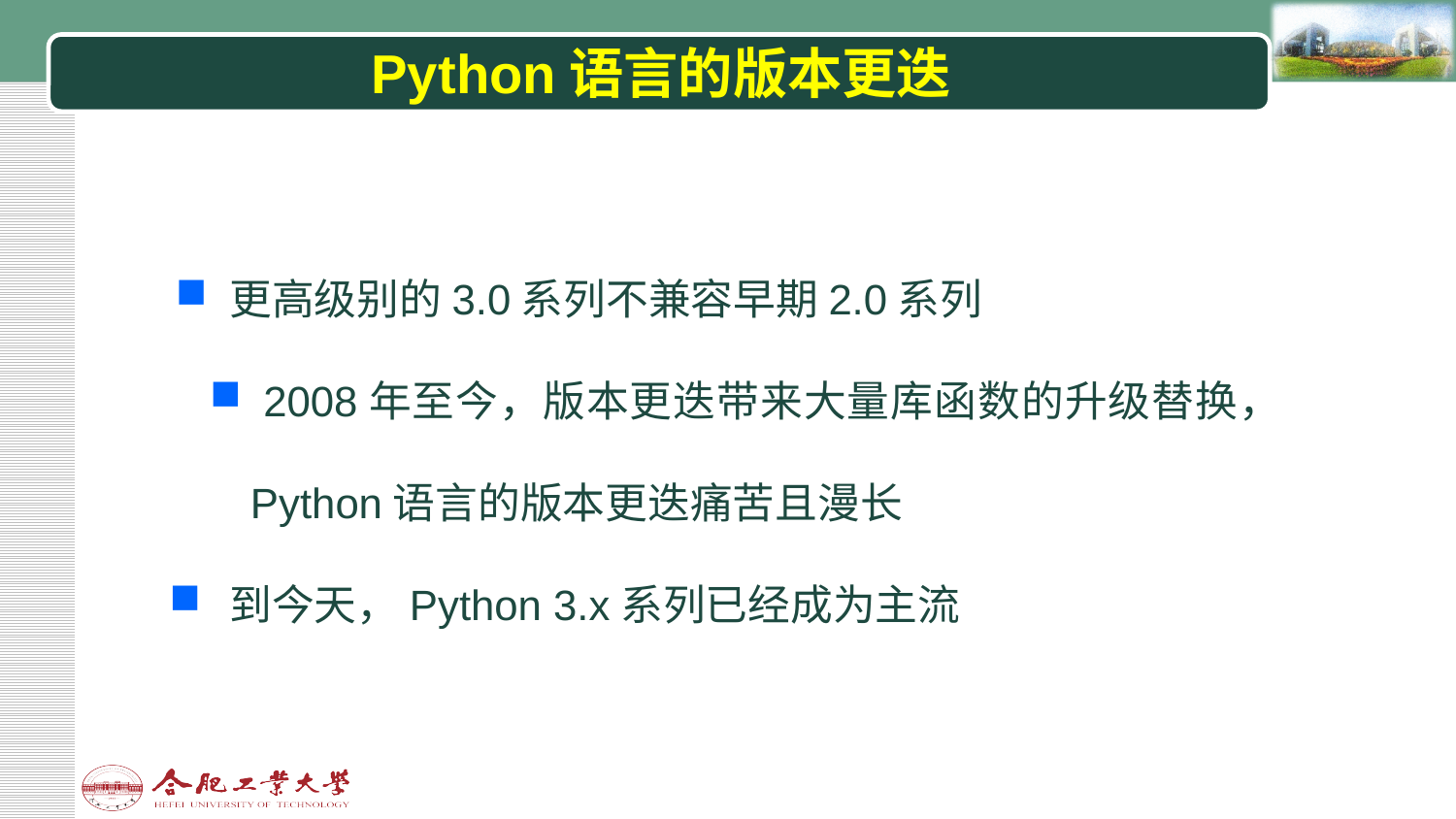

# Python语言的版本更迭
 更高级别的3.0系列不兼容早期2.0系列
 2008年至今，版本更迭带来大量库函数的升级替换，Python语言的版本更迭痛苦且漫长
 到今天，Python 3.x系列已经成为主流